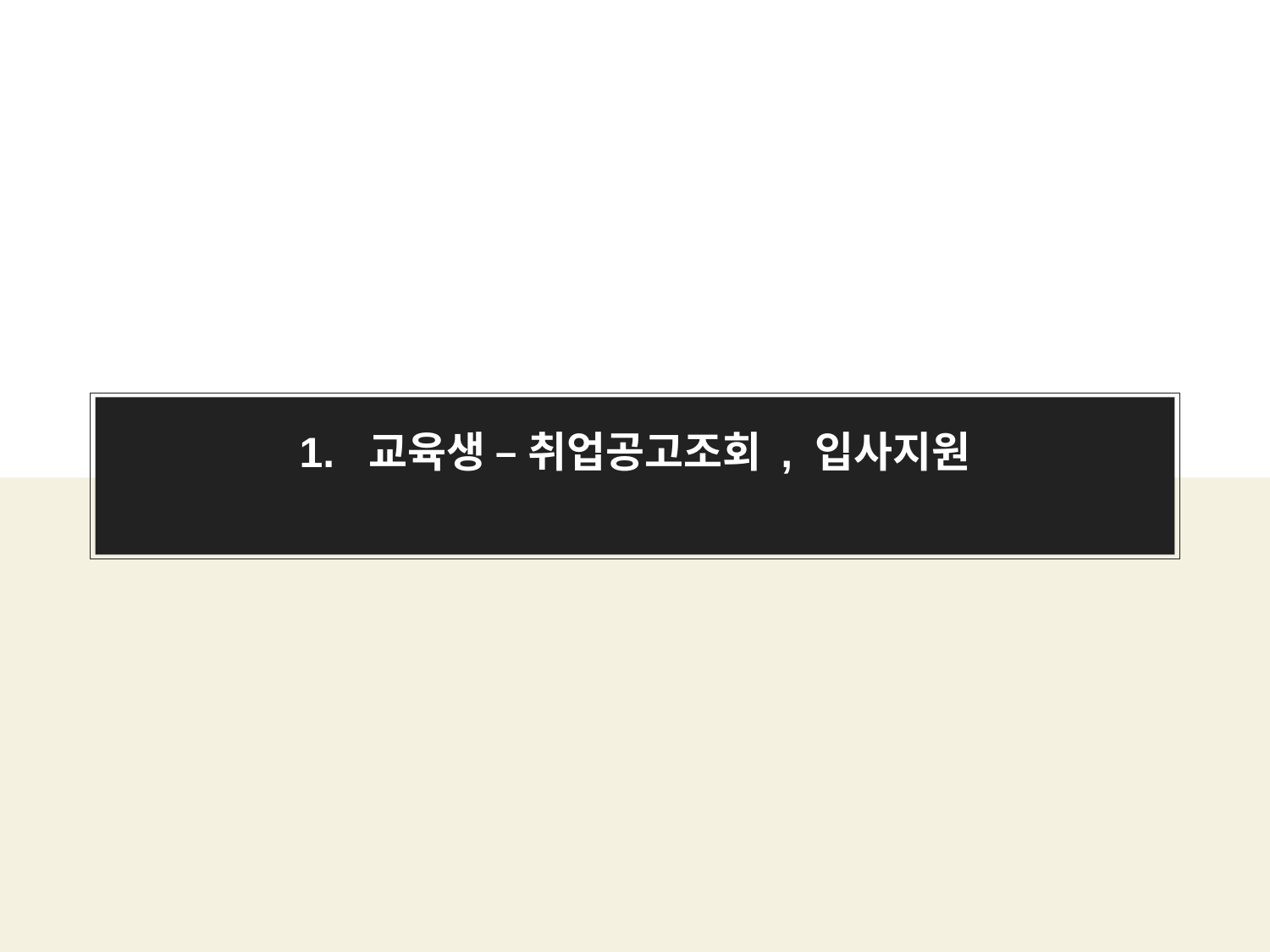

# 1.  교육생 – 취업공고조회 , 입사지원